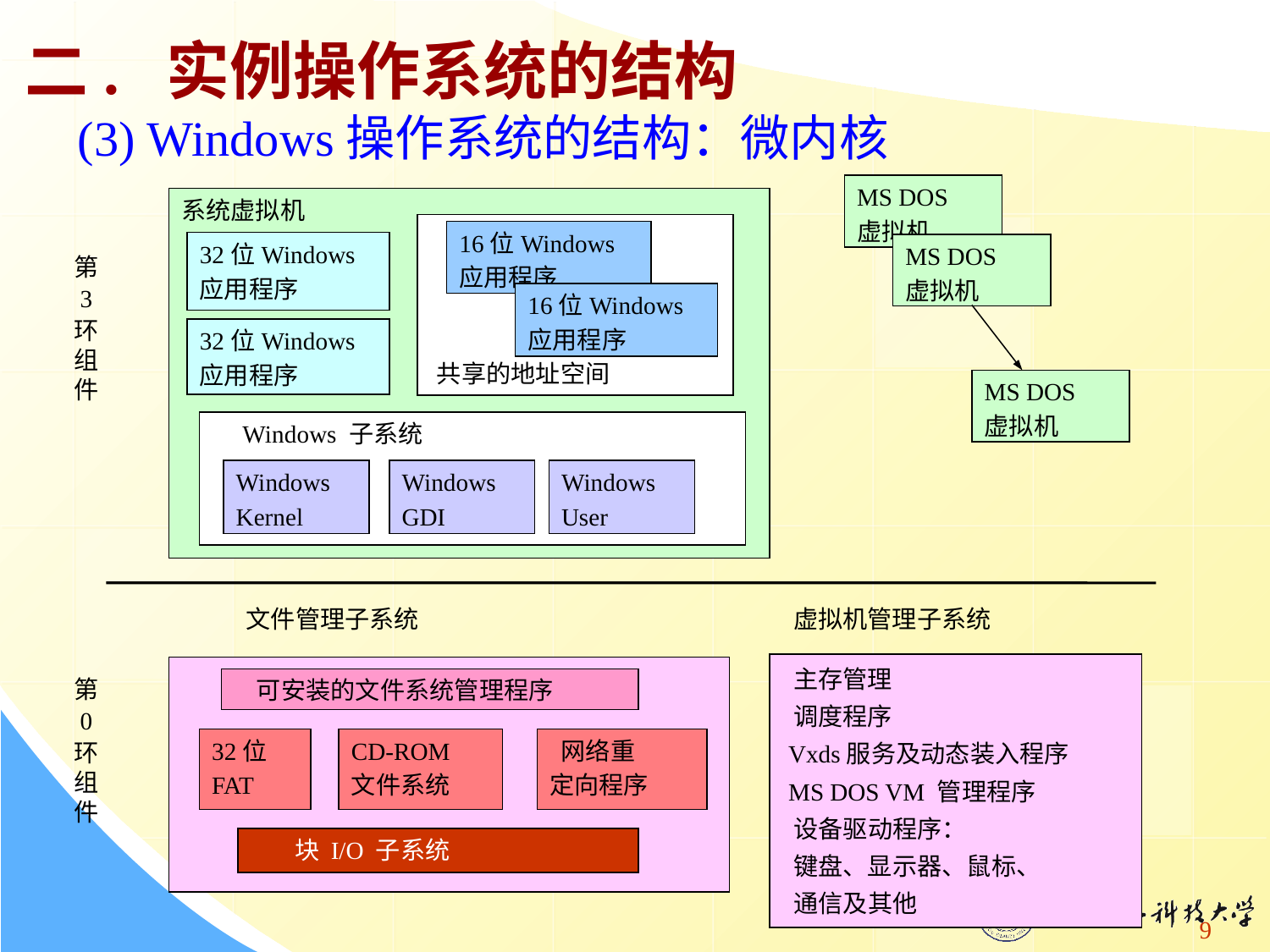

二.  实例操作系统的结构
(3) Windows操作系统的结构：微内核
MS DOS
虚拟机
系统虚拟机

16位Windows
应用程序
32位Windows
应用程序
MS DOS
虚拟机
第
 3
环组件

16位Windows
应用程序

32位Windows
应用程序
共享的地址空间
MS DOS
虚拟机
     Windows 子系统
Windows
Kernel
Windows
GDI
Windows
User

文件管理子系统
虚拟机管理子系统
 主存管理
 调度程序
 Vxds服务及动态装入程序
 MS DOS VM 管理程序
 设备驱动程序：
 键盘、显示器、鼠标、
 通信及其他

第
 0
环组件

   可安装的文件系统管理程序
32位
FAT
CD-ROM
文件系统
 网络重
定向程序
       块 I/O 子系统
9